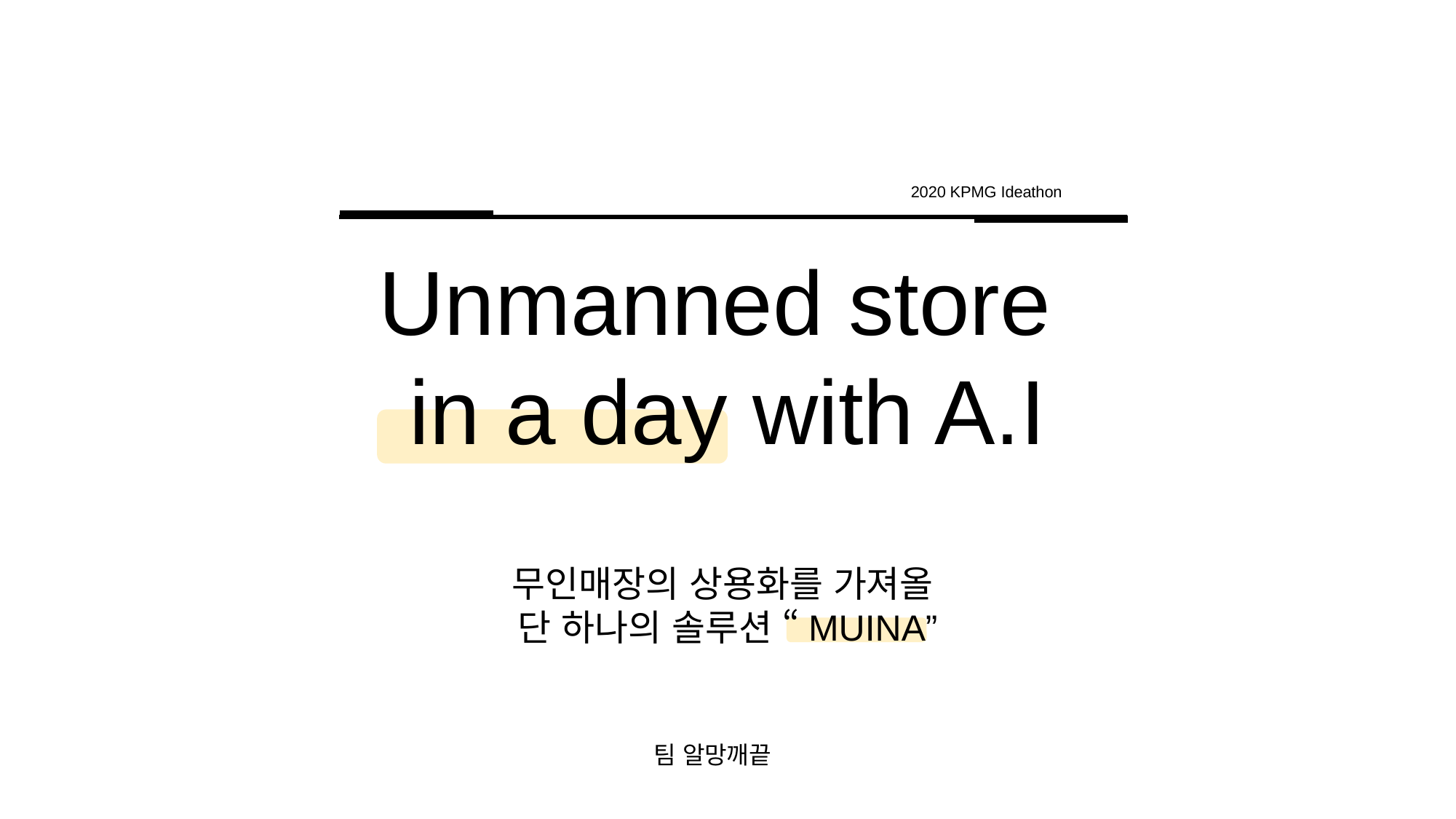

2020 KPMG Ideathon

Unmanned store
in a day with A.I

무인매장의 상용화를 가져올
단 하나의 솔루션 “MUINA”

팀 알망깨끝